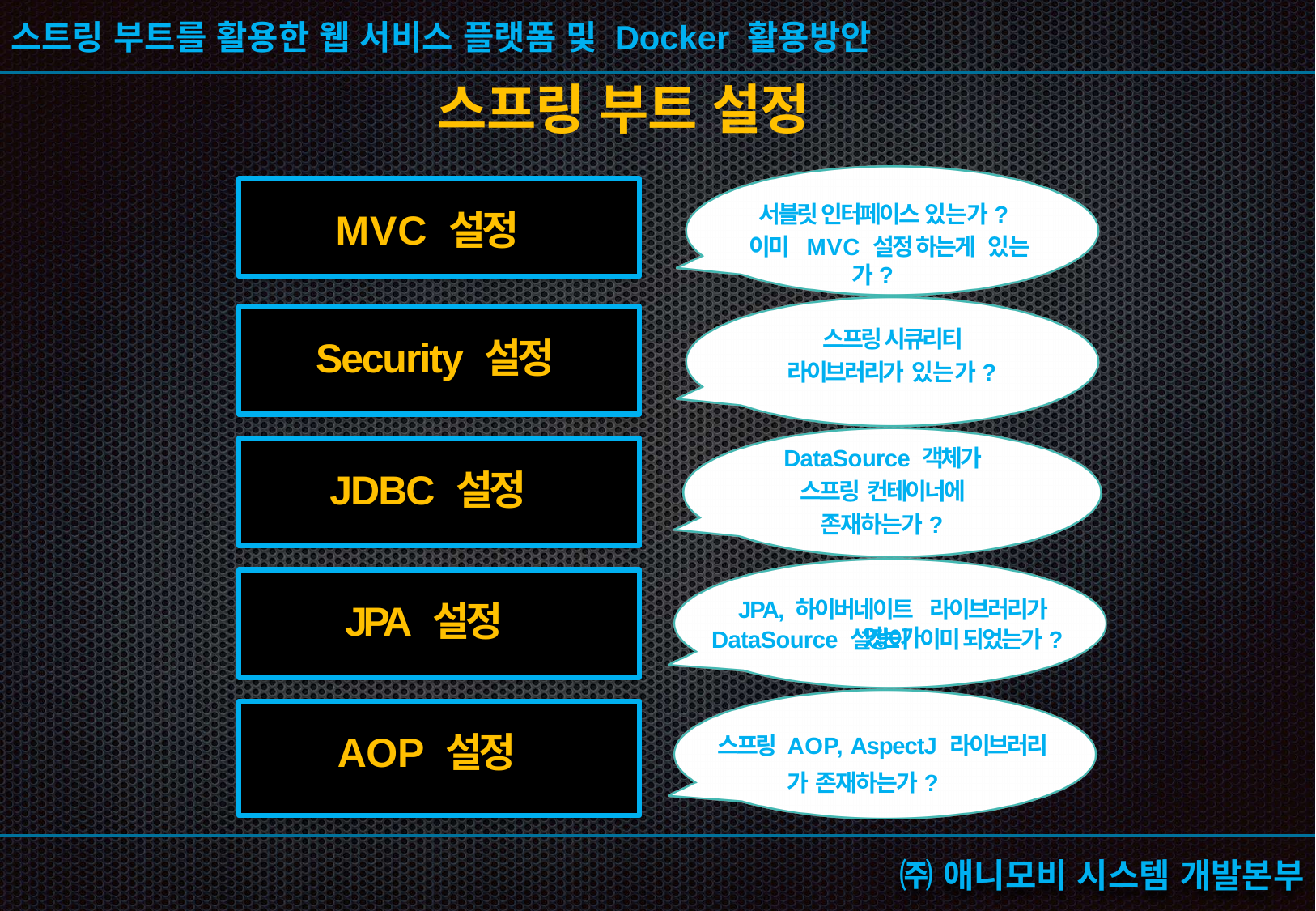

# 스프링 부트 설정

서블릿 인터페이스 있는가?
이미  MVC 설정 하는게  있는가?
MVC 설정

스프링 시큐리티
라이브러리가 있는가?
Security 설정

DataSource 객체가
스프링 컨테이너에
존재하는가?
JDBC 설정

JPA, 하이버네이트    라이브러리가 있는가
JPA 설정
DataSource 설정이    이미 되었는가?

AOP 설정
스프링 AOP, AspectJ 라이브러리
가 존재하는가?